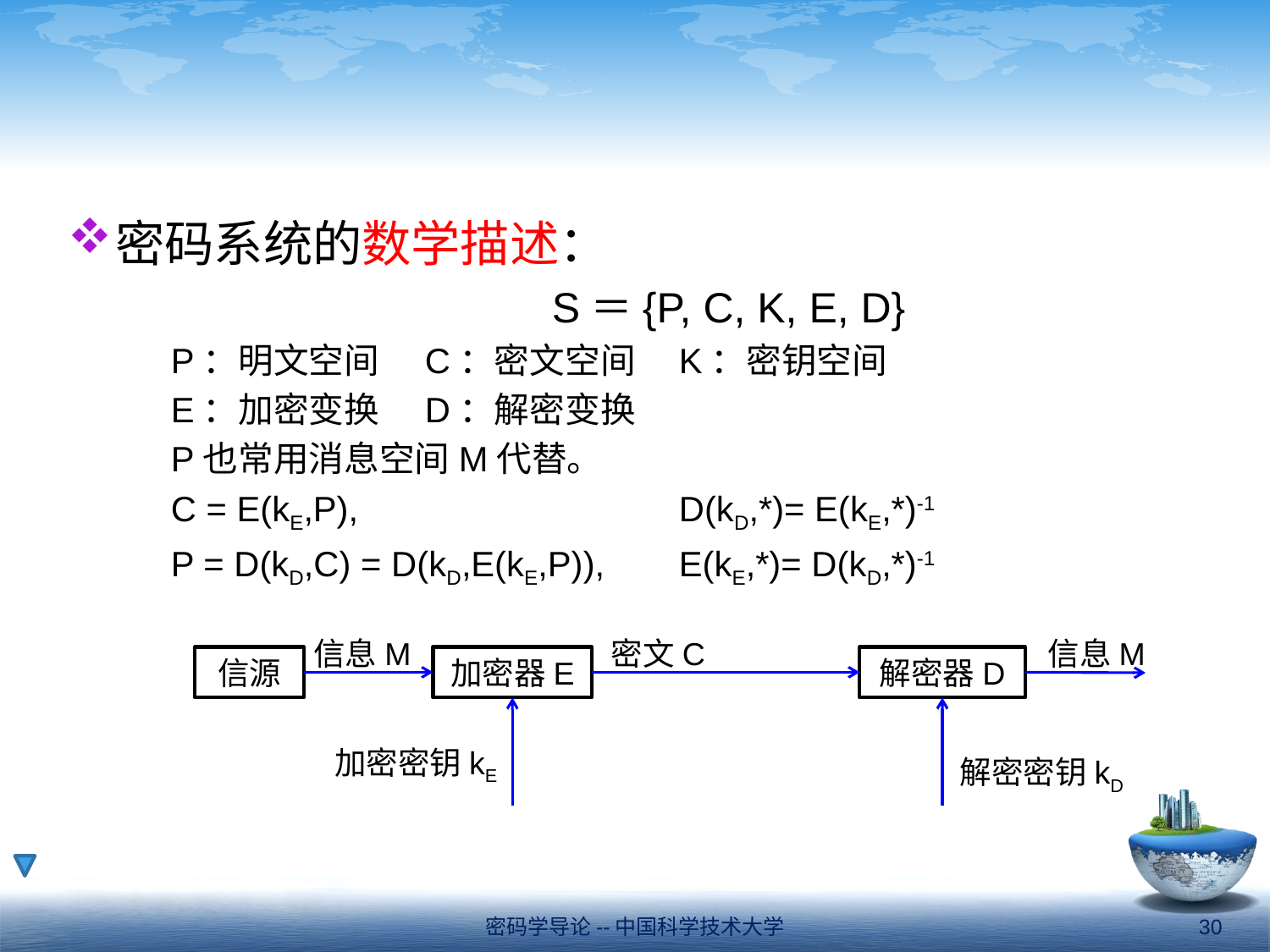

#
密码系统的数学描述：
				S＝{P, C, K, E, D}
	P：明文空间	C：密文空间	K：密钥空间
	E：加密变换	D：解密变换
	P也常用消息空间M代替。
	C = E(kE,P),			D(kD,*)= E(kE,*)-1
	P = D(kD,C) = D(kD,E(kE,P)),	E(kE,*)= D(kD,*)-1

信息M
密文C
信息M
信源
加密器E
解密器D
加密密钥kE
解密密钥kD

密码学导论--中国科学技术大学
30